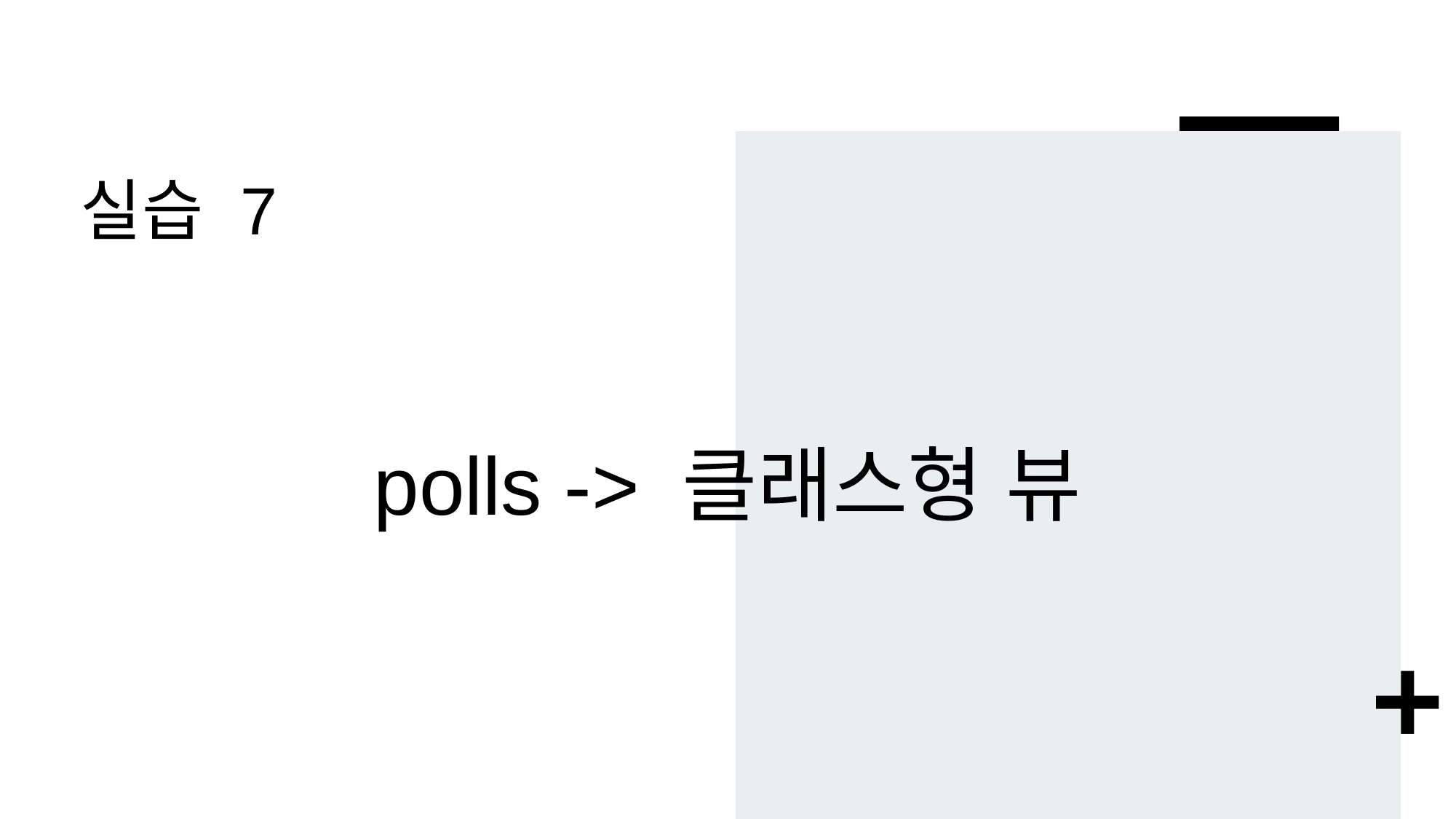

# 실습 7
polls -> 클래스형 뷰